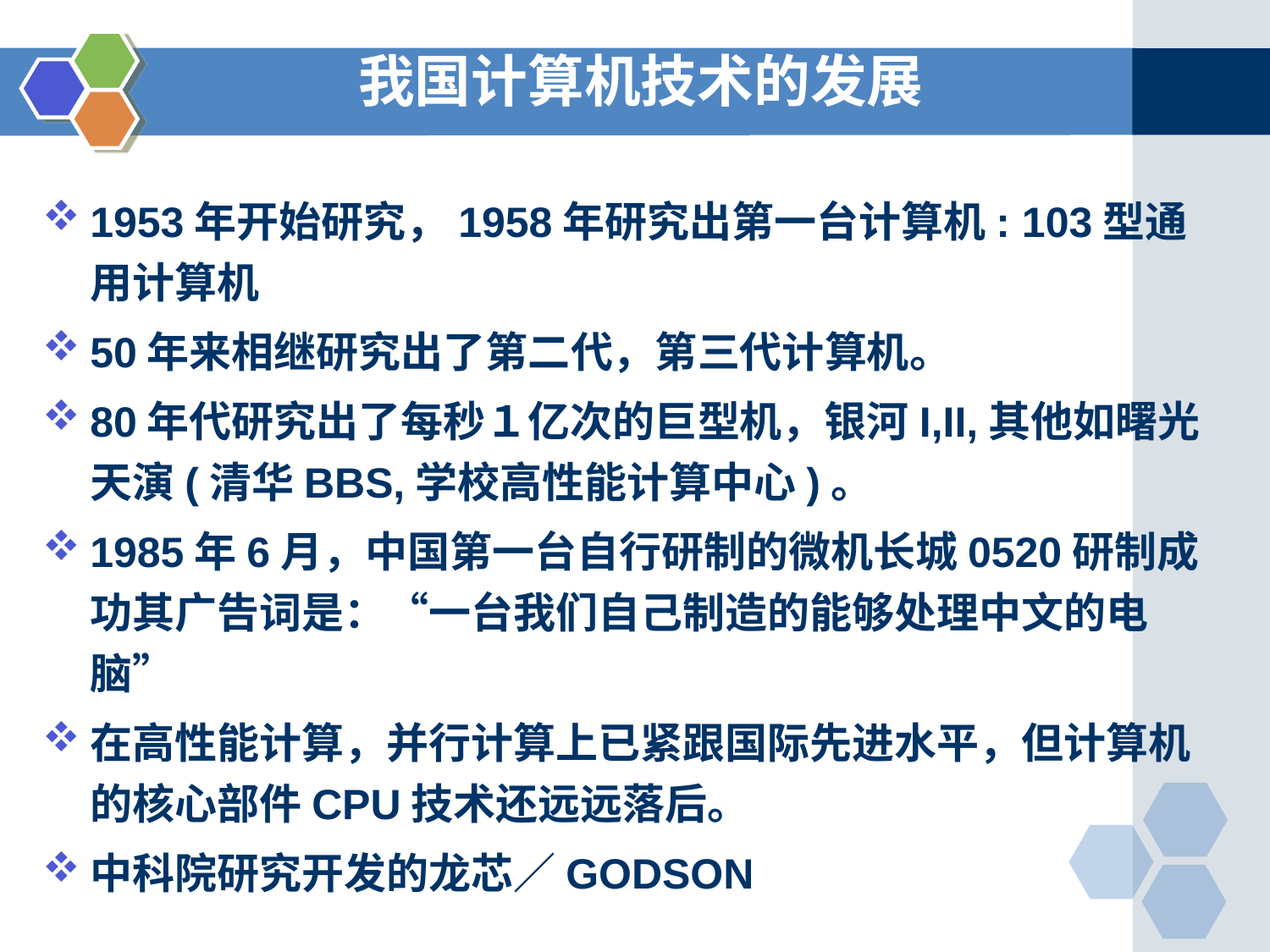

# 我国计算机技术的发展
1953年开始研究，1958年研究出第一台计算机: 103型通用计算机
50年来相继研究出了第二代，第三代计算机。
80年代研究出了每秒１亿次的巨型机，银河I,II,其他如曙光天演(清华BBS,学校高性能计算中心)。
1985年6月，中国第一台自行研制的微机长城0520研制成功其广告词是：“一台我们自己制造的能够处理中文的电脑”
在高性能计算，并行计算上已紧跟国际先进水平，但计算机的核心部件CPU技术还远远落后。
中科院研究开发的龙芯／GODSON
••• 31